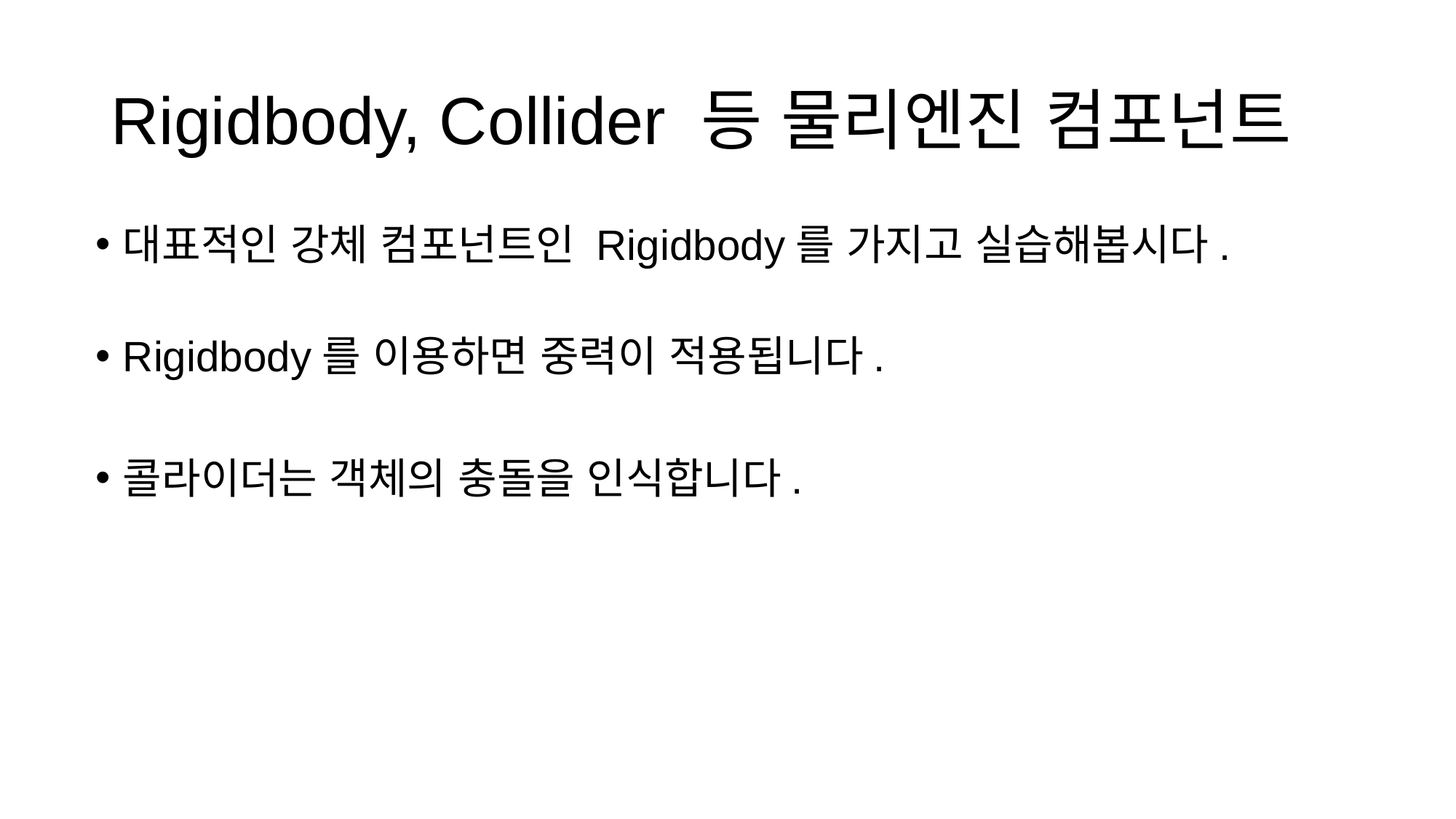

# Rigidbody, Collider 등 물리엔진 컴포넌트
대표적인 강체 컴포넌트인 Rigidbody를 가지고 실습해봅시다.
Rigidbody를 이용하면 중력이 적용됩니다.

콜라이더는 객체의 충돌을 인식합니다.